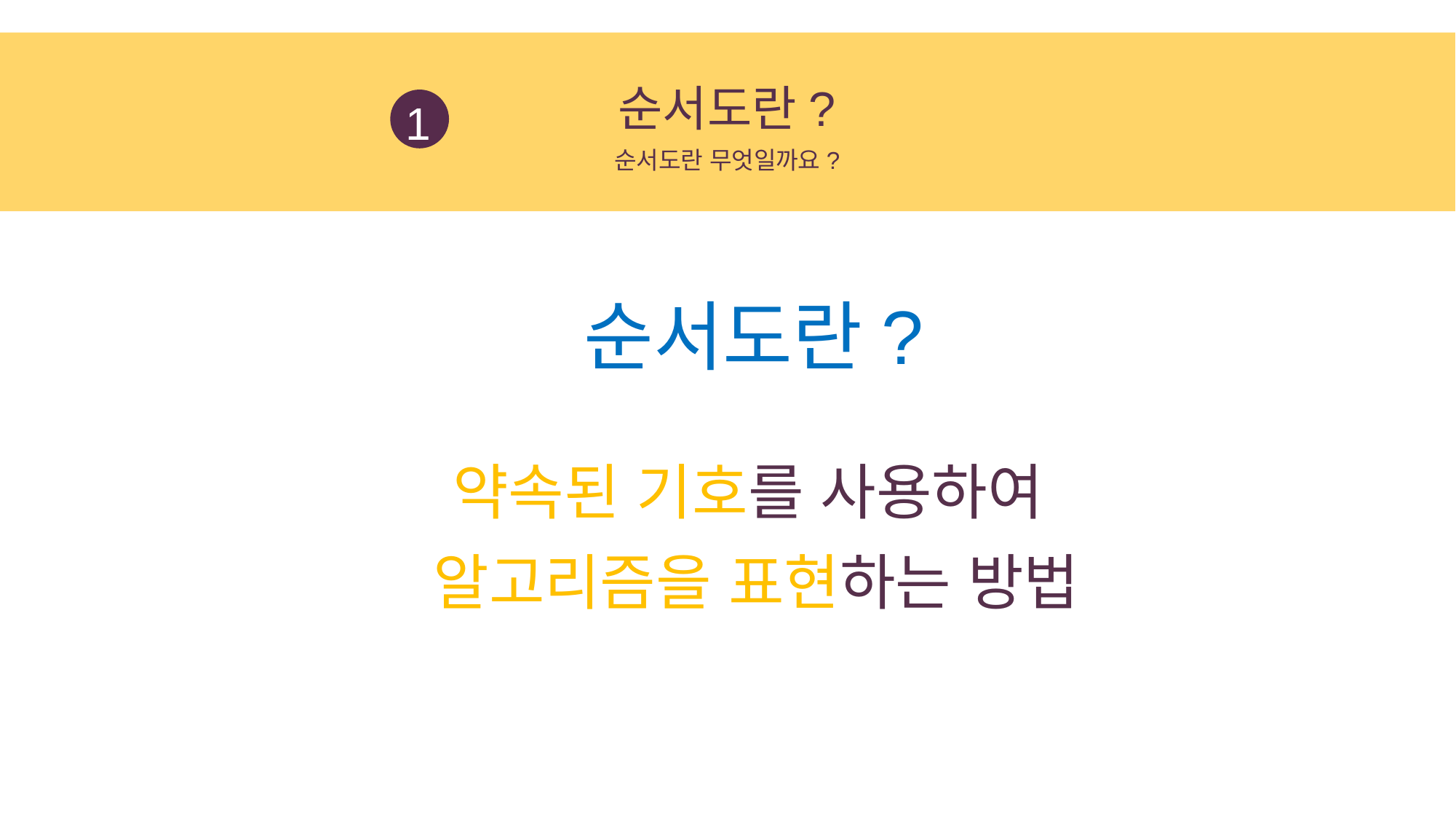

순서도란?

1
순서도란 무엇일까요?
순서도란?
약속된 기호를 사용하여
알고리즘을 표현하는 방법